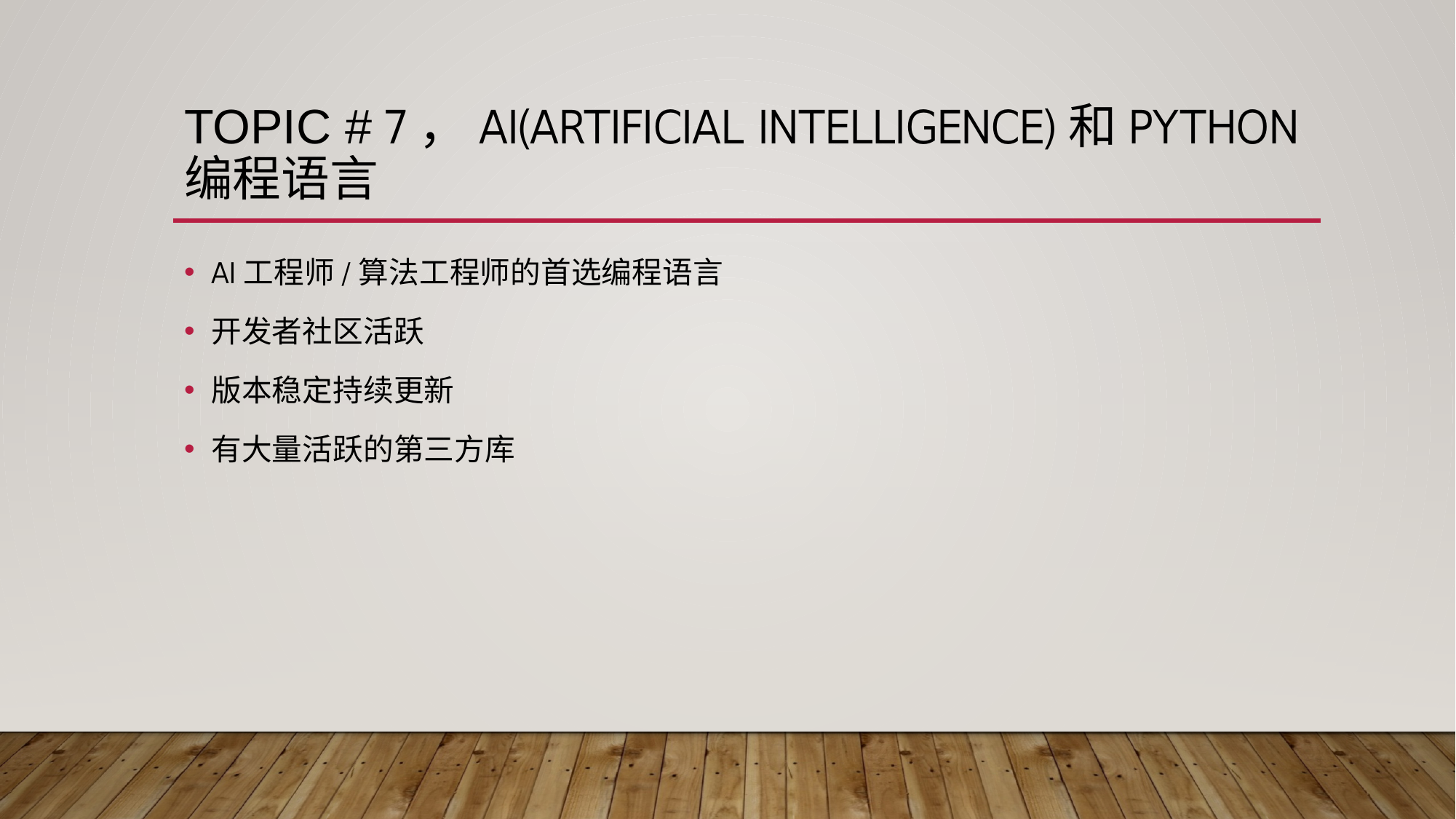

# Topic # 7，AI(Artificial Intelligence)和Python编程语言
AI工程师/算法工程师的首选编程语言
开发者社区活跃
版本稳定持续更新
有大量活跃的第三方库